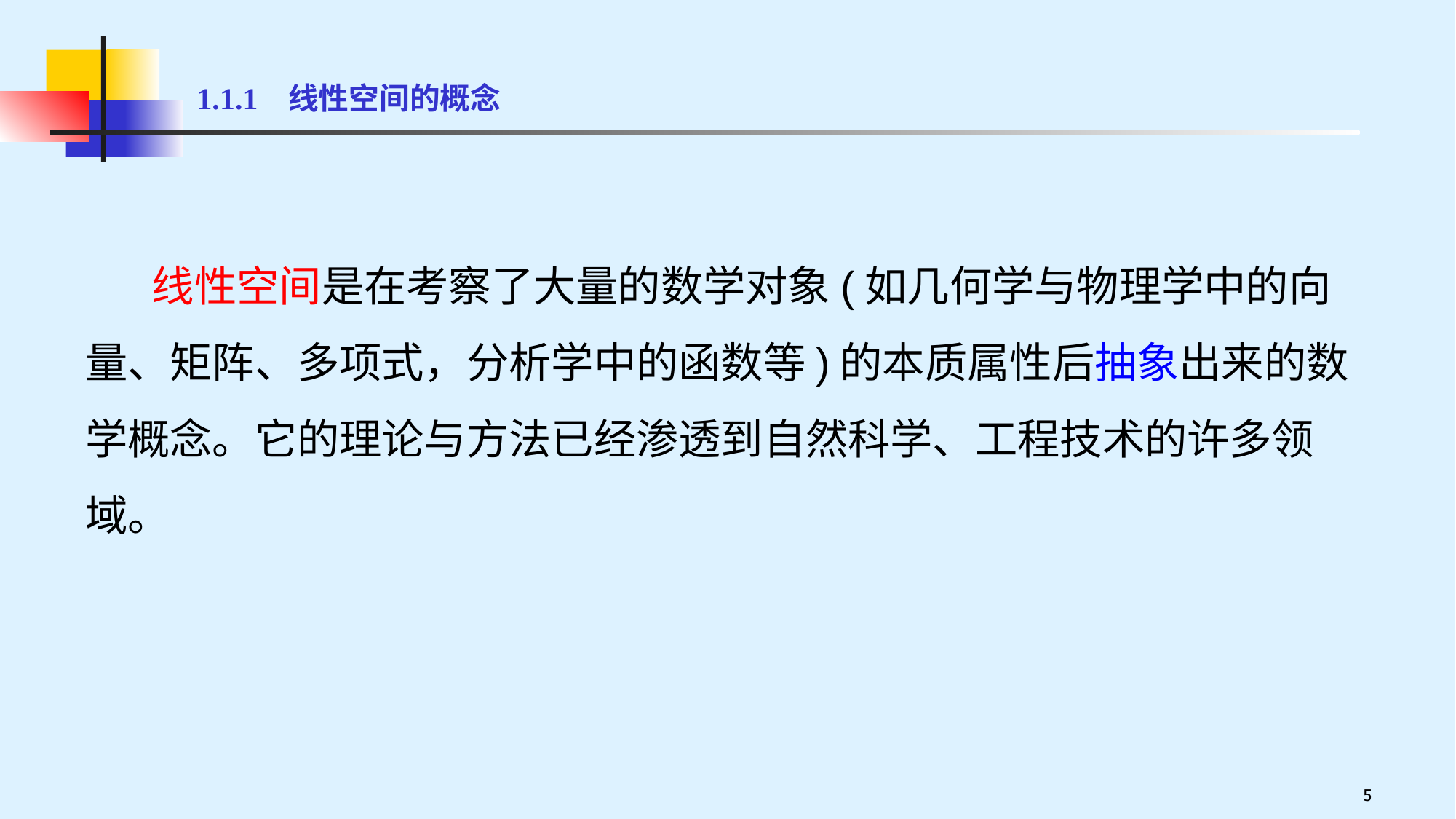

1.1.1   线性空间的概念
      线性空间是在考察了大量的数学对象(如几何学与物理学中的向量、矩阵、多项式，分析学中的函数等)的本质属性后抽象出来的数学概念。它的理论与方法已经渗透到自然科学、工程技术的许多领域。
5